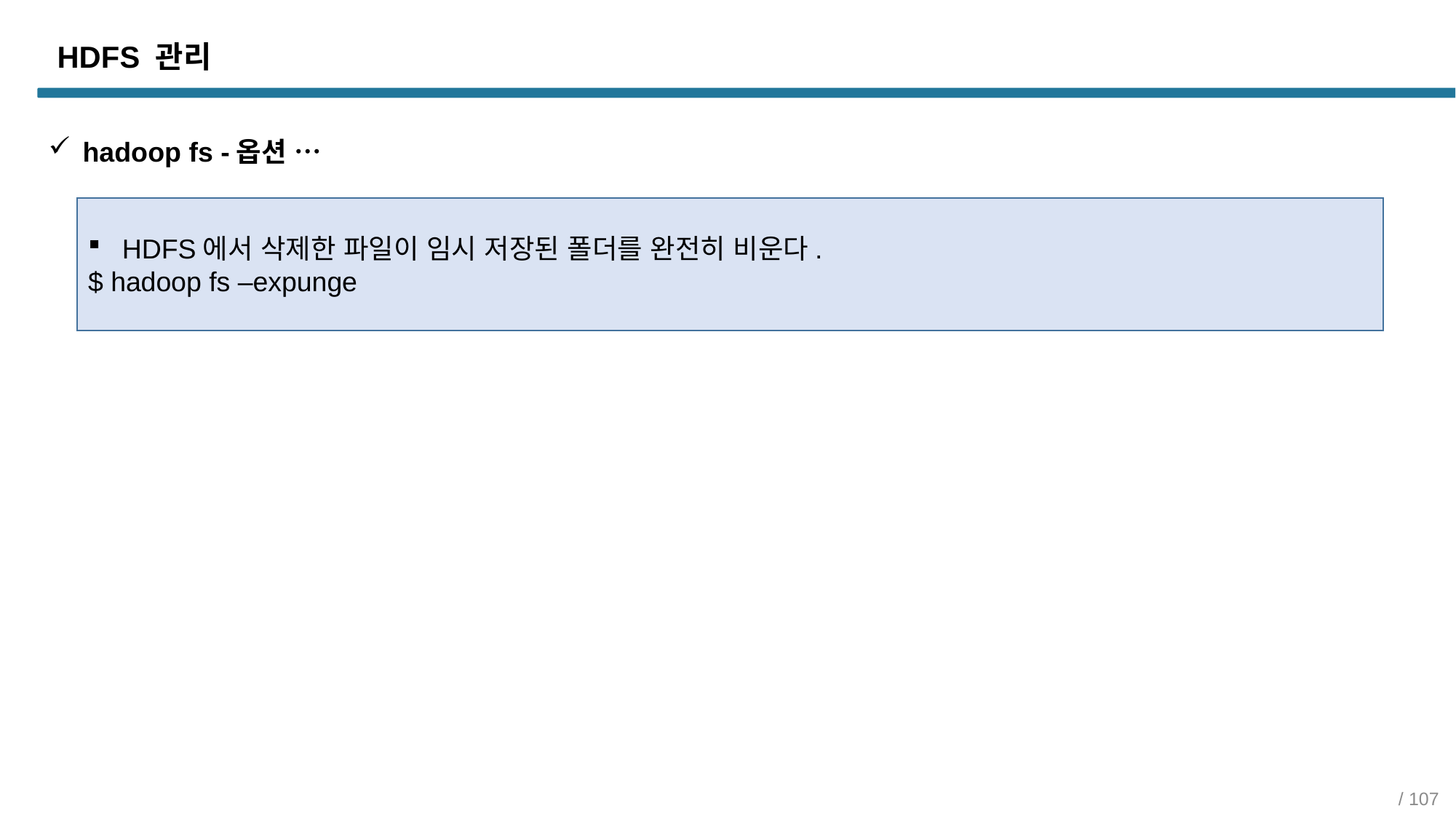

HDFS 관리
hadoop fs -옵션 …
HDFS에서 삭제한 파일이 임시 저장된 폴더를 완전히 비운다.
$ hadoop fs –expunge
/ 107